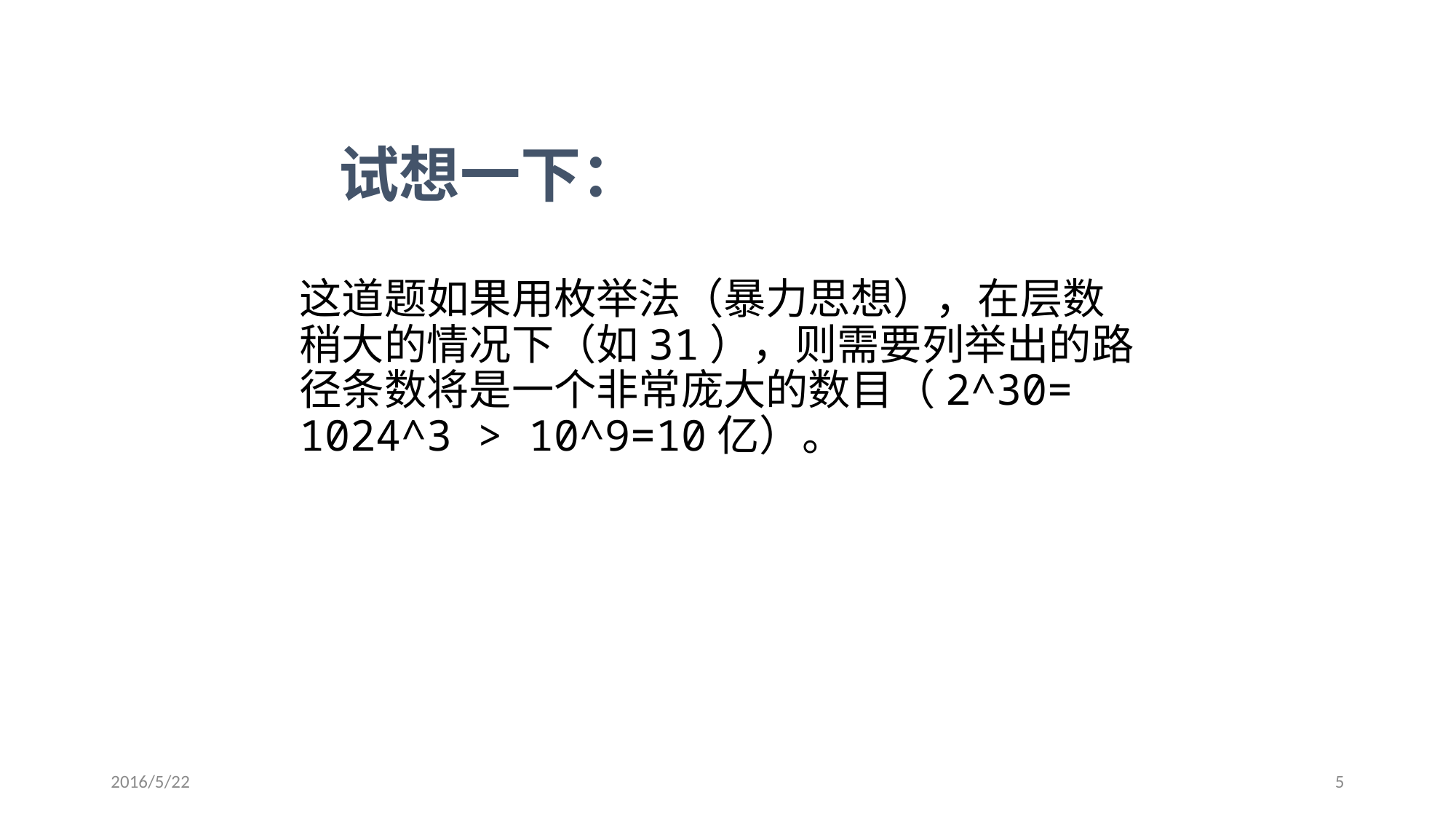

试想一下：
	这道题如果用枚举法（暴力思想），在层数稍大的情况下（如31），则需要列举出的路径条数将是一个非常庞大的数目（2^30= 1024^3 > 10^9=10亿）。
2016/5/22
5